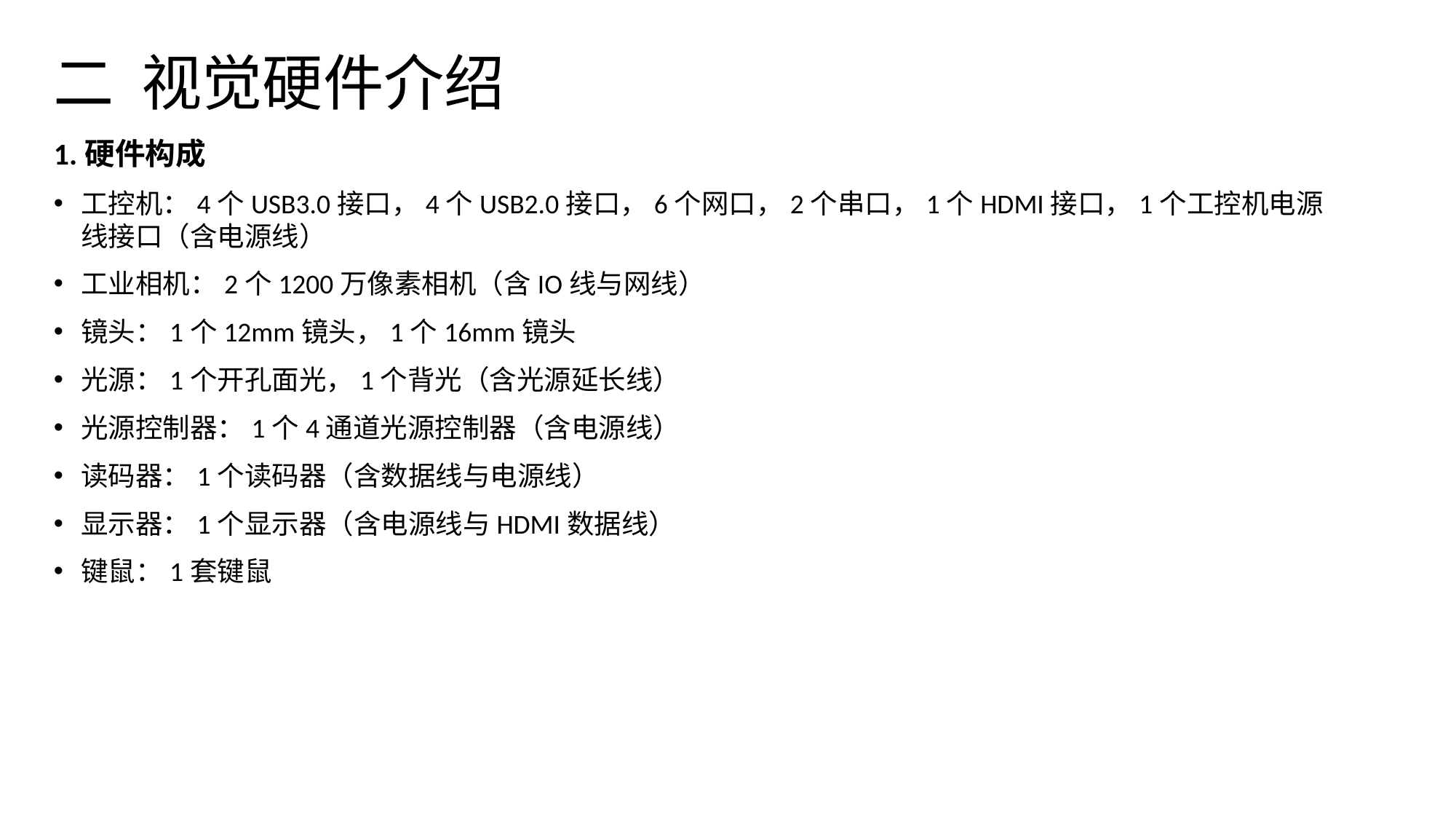

二  视觉硬件介绍
1.硬件构成
工控机：4个USB3.0接口，4个USB2.0接口，6个网口，2个串口，1个HDMI接口，1个工控机电源线接口（含电源线）
工业相机：2个1200万像素相机（含IO线与网线）
镜头：1个12mm镜头，1个16mm镜头
光源：1个开孔面光，1个背光（含光源延长线）
光源控制器：1个4通道光源控制器（含电源线）
读码器：1个读码器（含数据线与电源线）
显示器：1个显示器（含电源线与HDMI数据线）
键鼠：1套键鼠